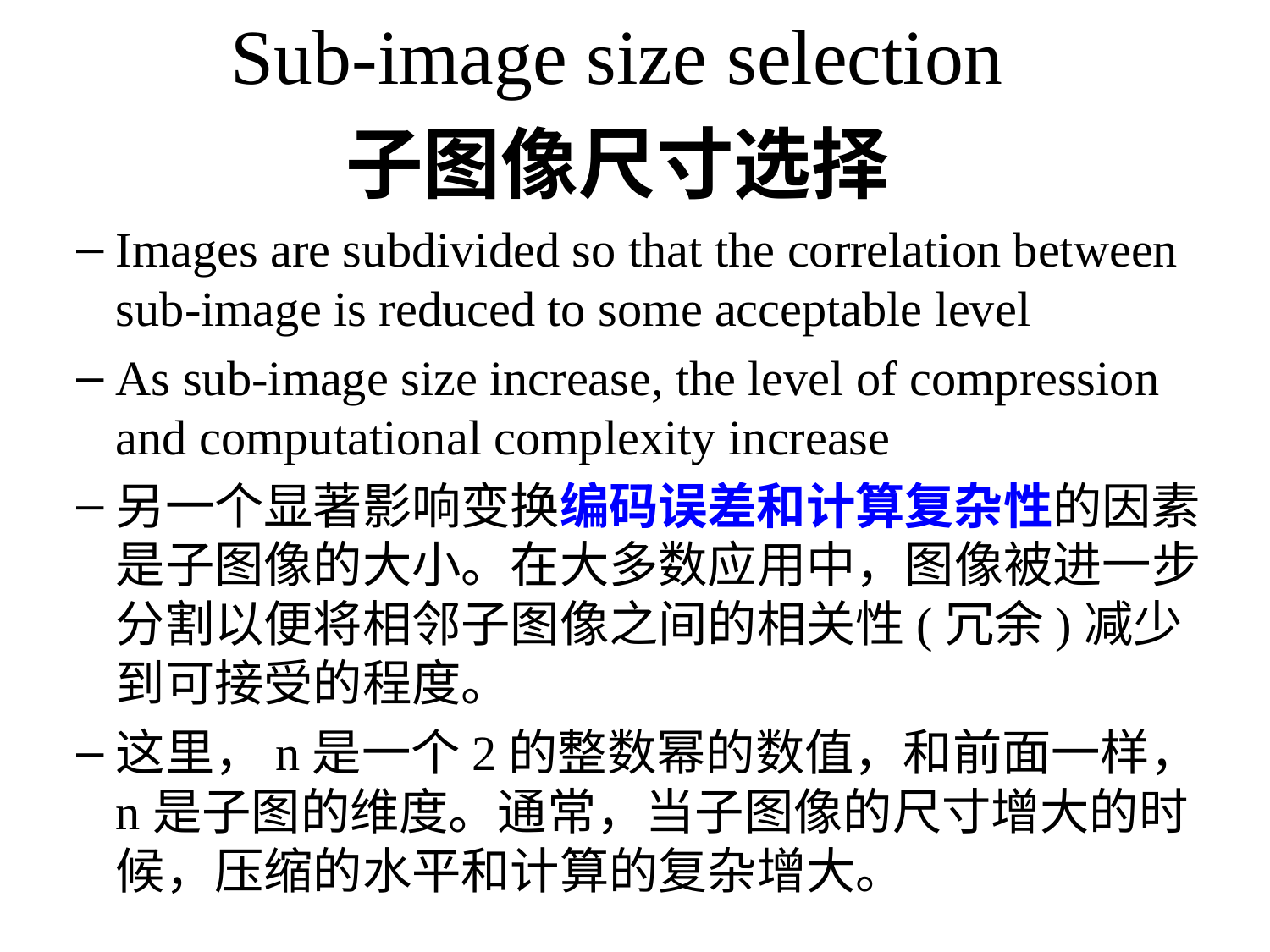

Sub-image size selection
子图像尺寸选择
Images are subdivided so that the correlation between sub-image is reduced to some acceptable level
As sub-image size increase, the level of compression and computational complexity increase
另一个显著影响变换编码误差和计算复杂性的因素是子图像的大小。在大多数应用中，图像被进一步分割以便将相邻子图像之间的相关性(冗余)减少到可接受的程度。
这里，n是一个2的整数幂的数值，和前面一样，n是子图的维度。通常，当子图像的尺寸增大的时候，压缩的水平和计算的复杂增大。